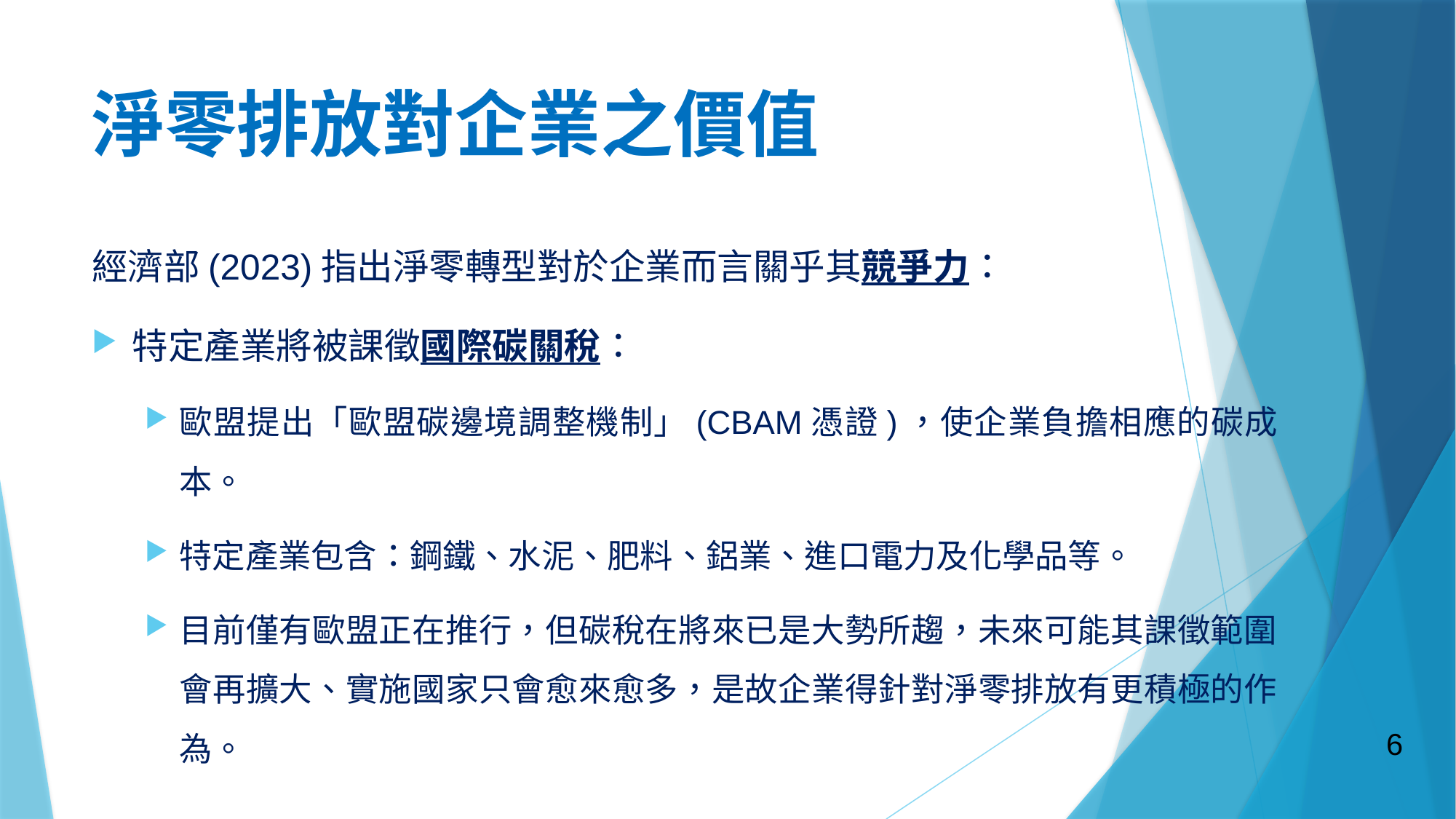

# 淨零排放對企業之價值
經濟部(2023)指出淨零轉型對於企業而言關乎其競爭力：
特定產業將被課徵國際碳關稅：
歐盟提出「歐盟碳邊境調整機制」(CBAM憑證)，使企業負擔相應的碳成本。
特定產業包含：鋼鐵、水泥、肥料、鋁業、進口電力及化學品等。
目前僅有歐盟正在推行，但碳稅在將來已是大勢所趨，未來可能其課徵範圍會再擴大、實施國家只會愈來愈多，是故企業得針對淨零排放有更積極的作為。

6